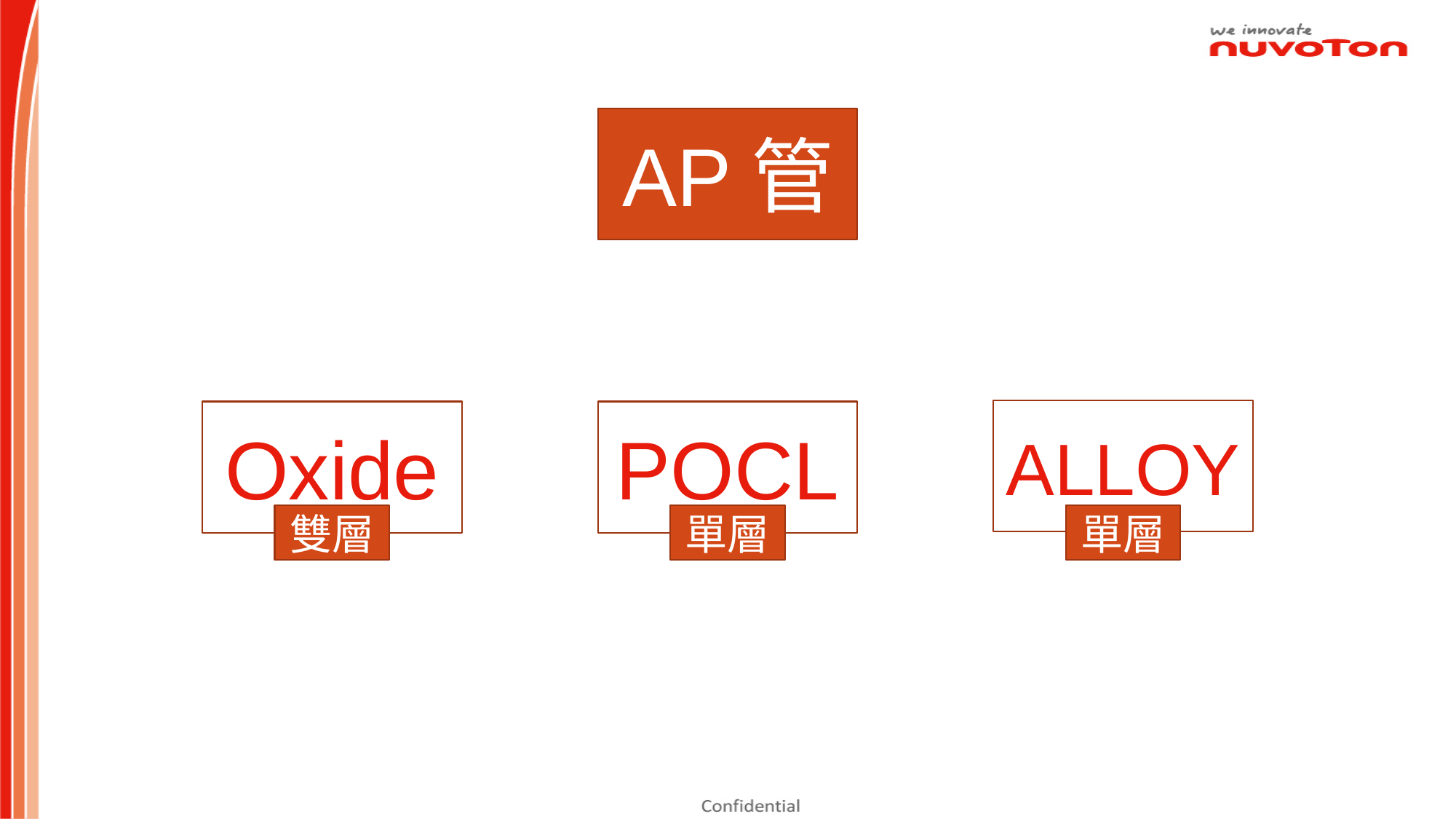

AP管
ALLOY
Oxide
POCL
雙層
單層
單層